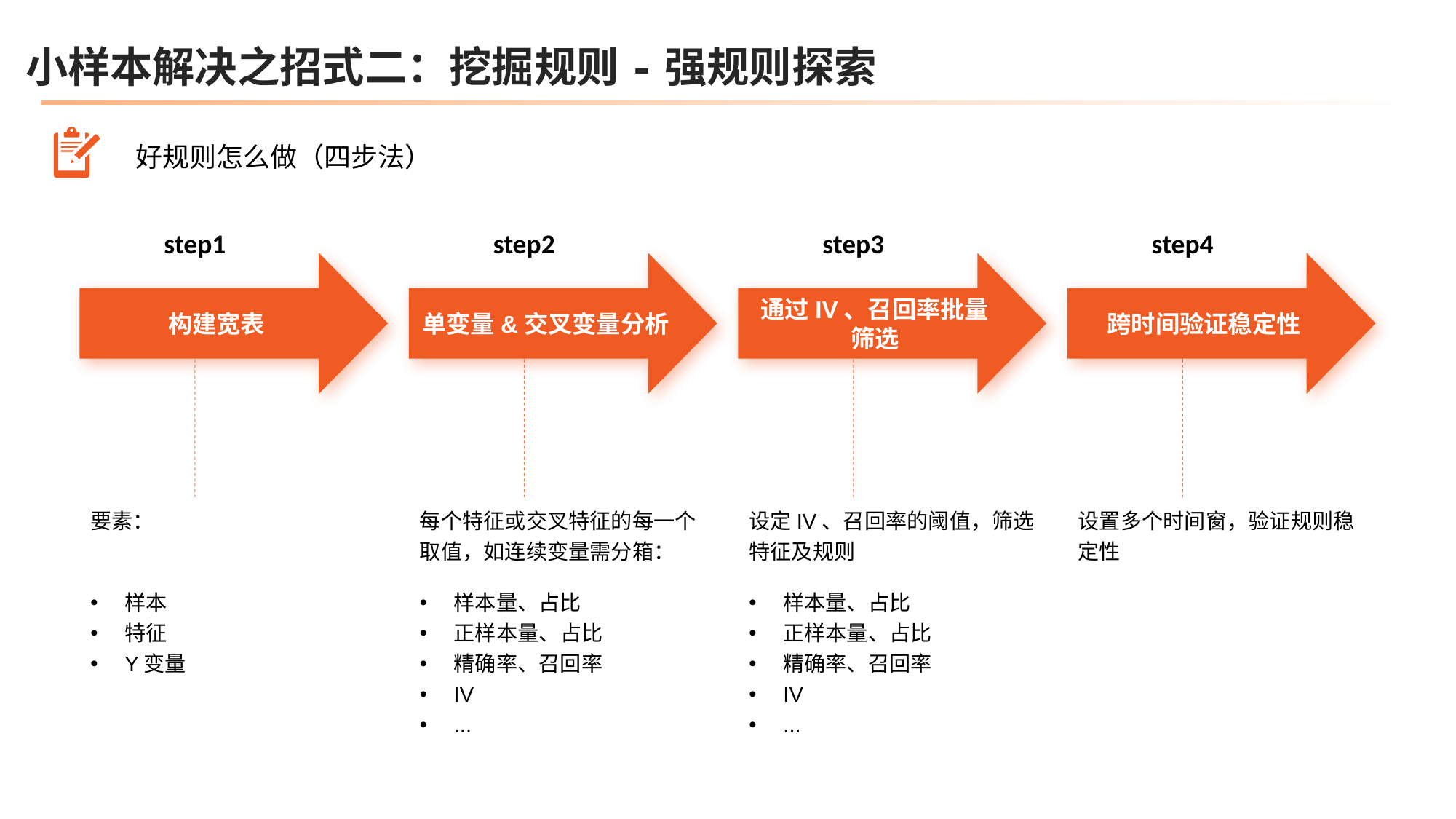

小样本解决之招式二：挖掘规则-强规则探索

好规则怎么做（四步法）
step1
step2
step3
step4
构建宽表
单变量&交叉变量分析
通过IV、召回率批量筛选
跨时间验证稳定性
要素：

每个特征或交叉特征的每一个取值，如连续变量需分箱：

设定IV、召回率的阈值，筛选特征及规则
设置多个时间窗，验证规则稳定性
样本
特征
Y变量
样本量、占比
正样本量、占比
精确率、召回率
IV
...
样本量、占比
正样本量、占比
精确率、召回率
IV
...